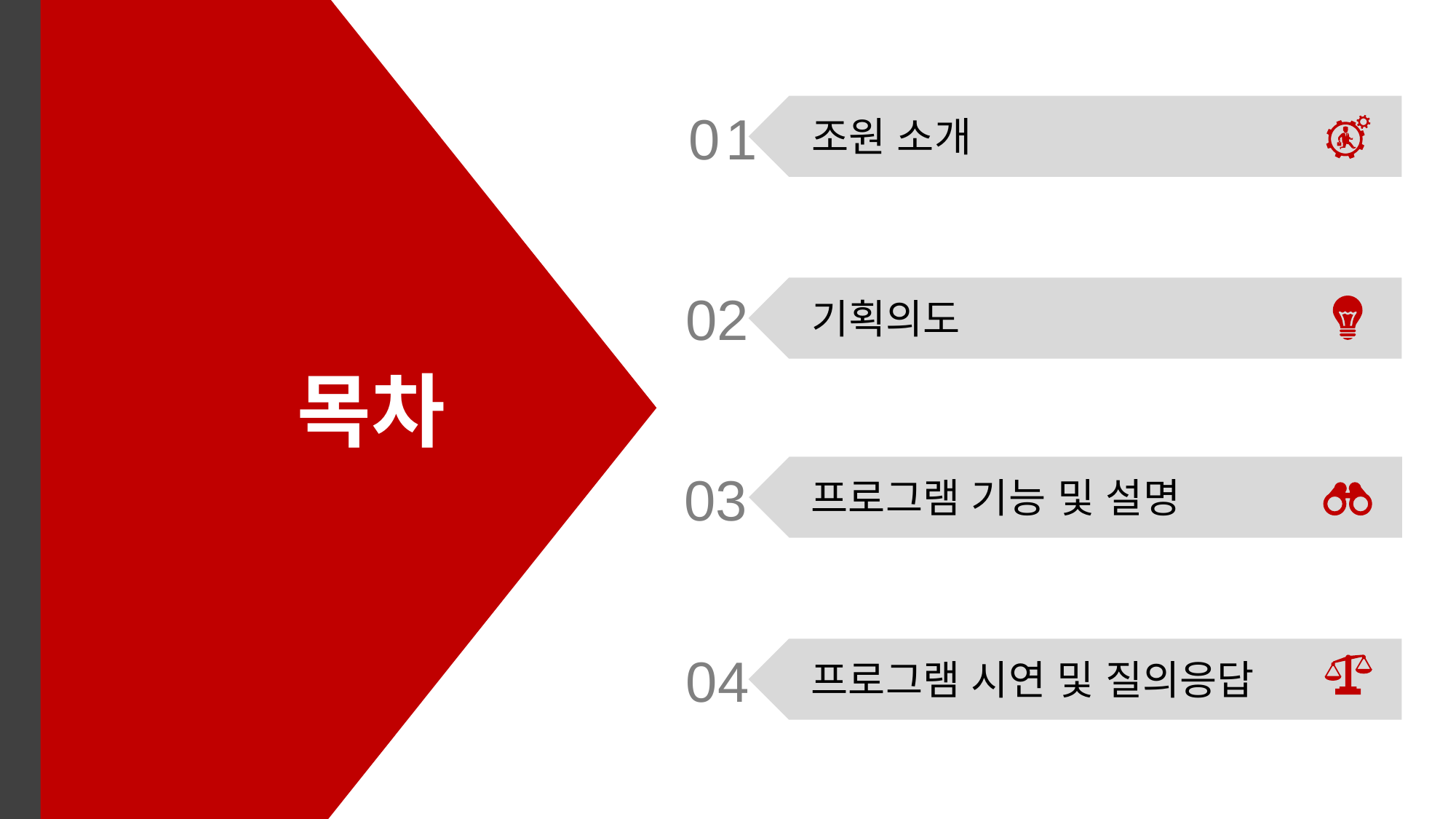

01
조원 소개

02
기획의도

목차

03
프로그램 기능 및 설명

04
프로그램 시연 및 질의응답